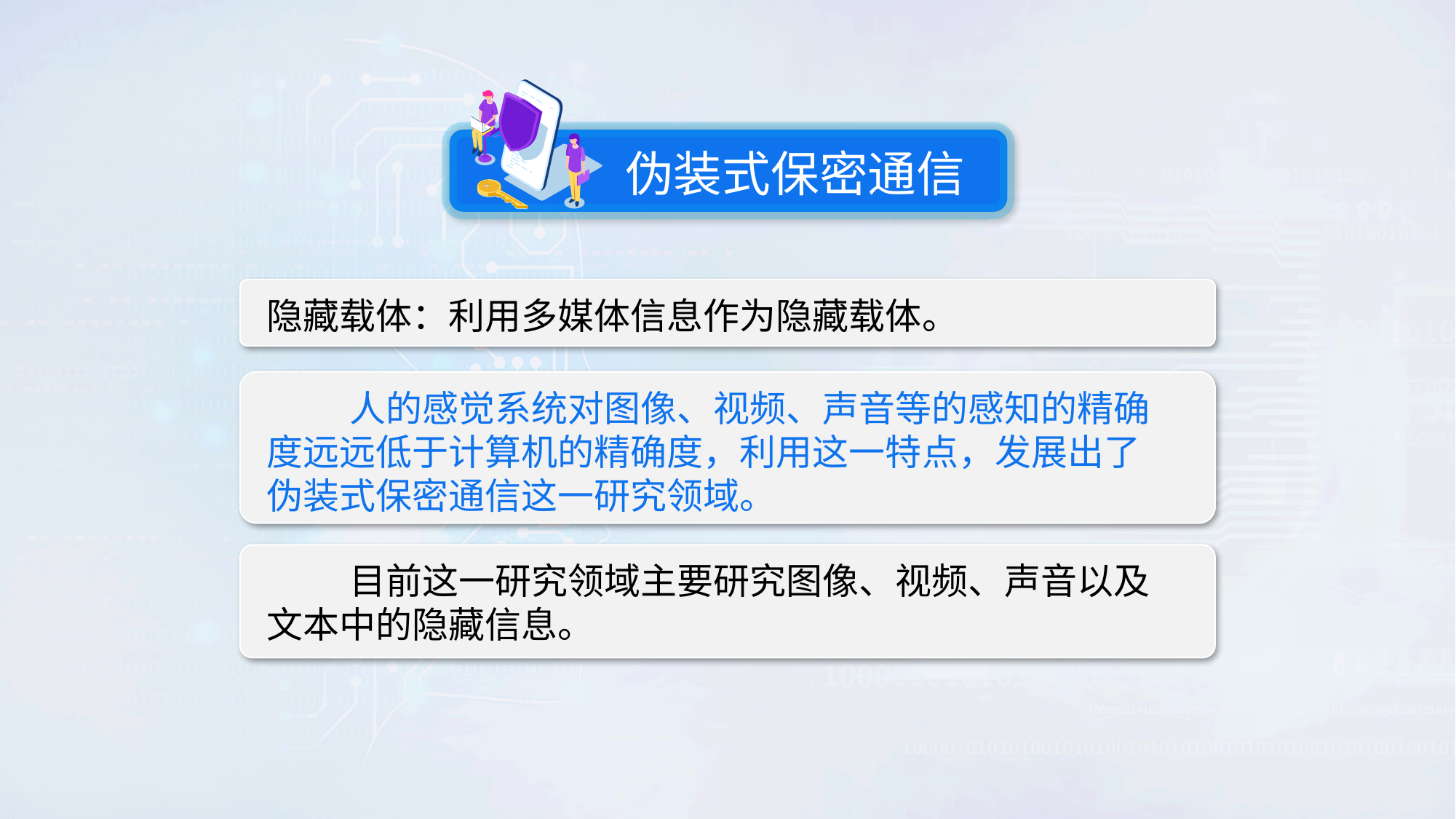

伪装式保密通信

隐藏载体：利用多媒体信息作为隐藏载体。

         人的感觉系统对图像、视频、声音等的感知的精确度远远低于计算机的精确度，利用这一特点，发展出了伪装式保密通信这一研究领域。

         目前这一研究领域主要研究图像、视频、声音以及文本中的隐藏信息。